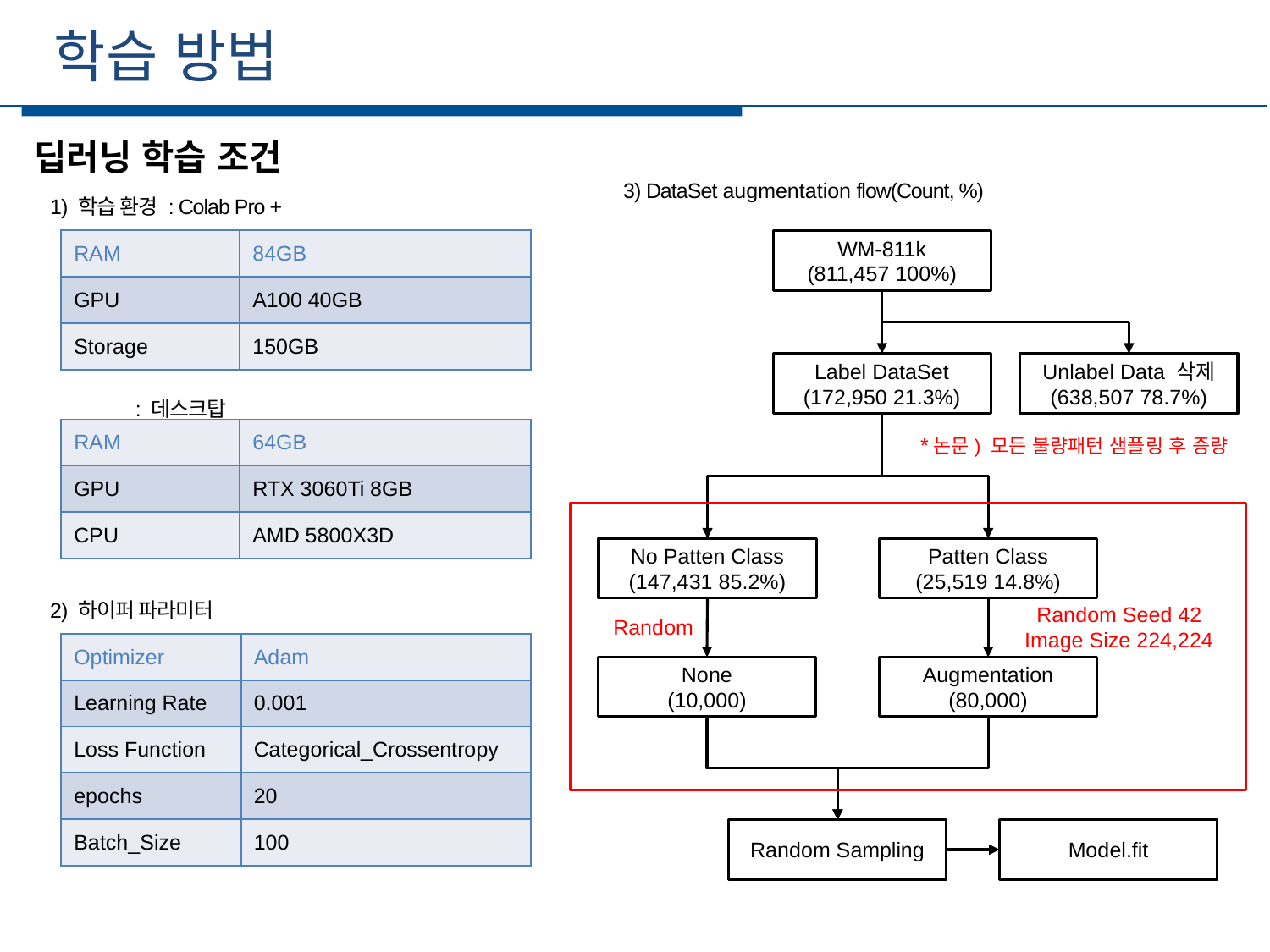

학습 방법
세부일정

딥러닝 학습 조건
   1) 학습 환경 : Colab Pro +

                    : 데스크탑

   2) 하이퍼 파라미터

3) DataSet augmentation flow(Count, %)
| RAM | 84GB |
| --- | --- |
| GPU | A100 40GB |
| Storage | 150GB |
WM-811k
(811,457 100%)
Label DataSet
(172,950 21.3%)
No Patten Class
(147,431 85.2%)
Patten Class
(25,519 14.8%)
Random Seed 42
Image Size 224,224
Random
None
(10,000)
Augmentation
(80,000)
Random Sampling
Model.fit
Unlabel Data 삭제
(638,507 78.7%)
*논문) 모든 불량패턴 샘플링 후 증량
| RAM | 64GB |
| --- | --- |
| GPU | RTX 3060Ti 8GB |
| CPU | AMD 5800X3D |

| Optimizer | Adam |
| --- | --- |
| Learning Rate | 0.001 |
| Loss Function | Categorical\_Crossentropy |
| epochs | 20 |
| Batch\_Size | 100 |